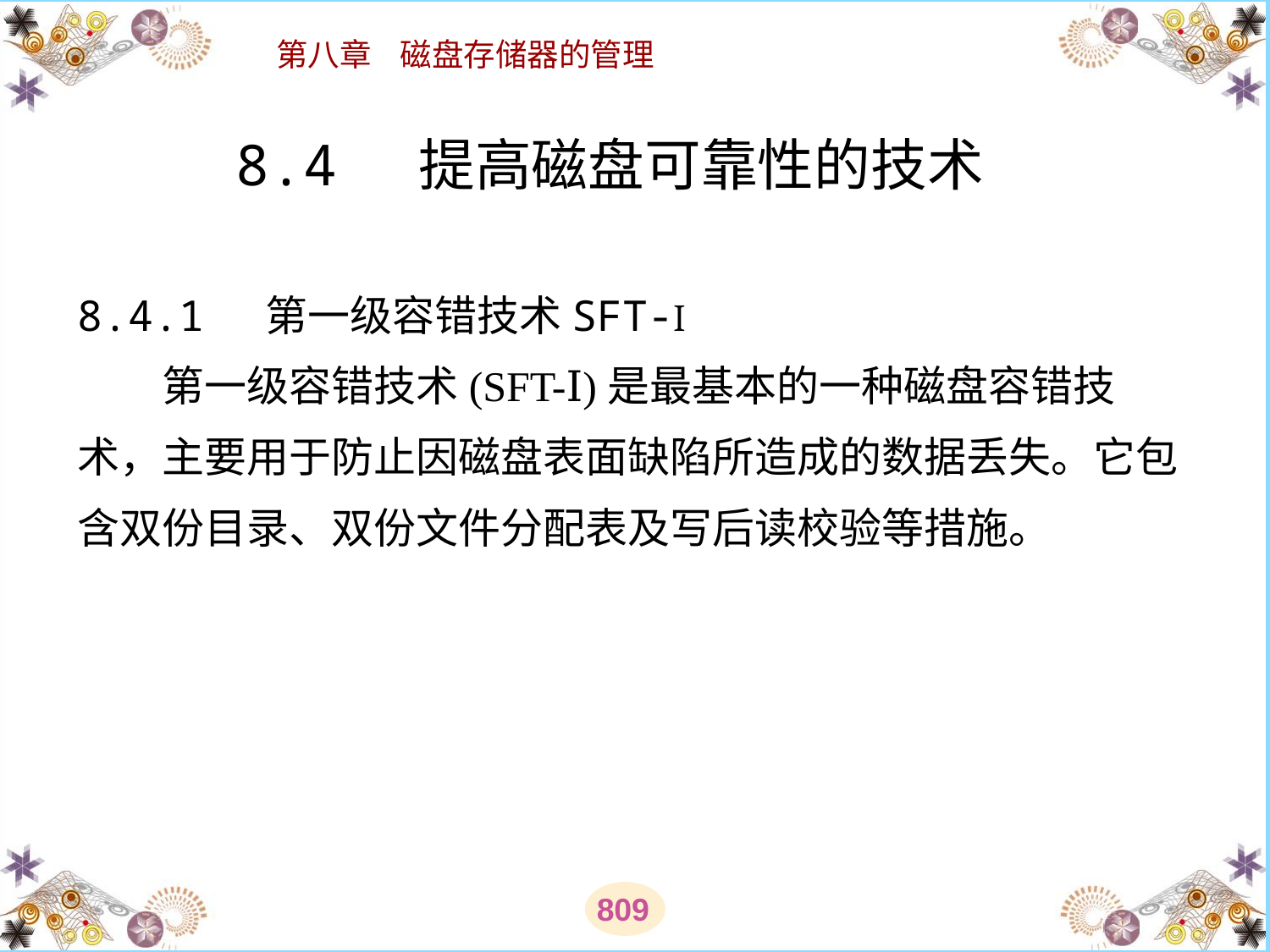

# 8.4  提高磁盘可靠性的技术 8.4.1  第一级容错技术SFT-Ⅰ 　　第一级容错技术(SFT-Ⅰ)是最基本的一种磁盘容错技术，主要用于防止因磁盘表面缺陷所造成的数据丢失。它包含双份目录、双份文件分配表及写后读校验等措施。